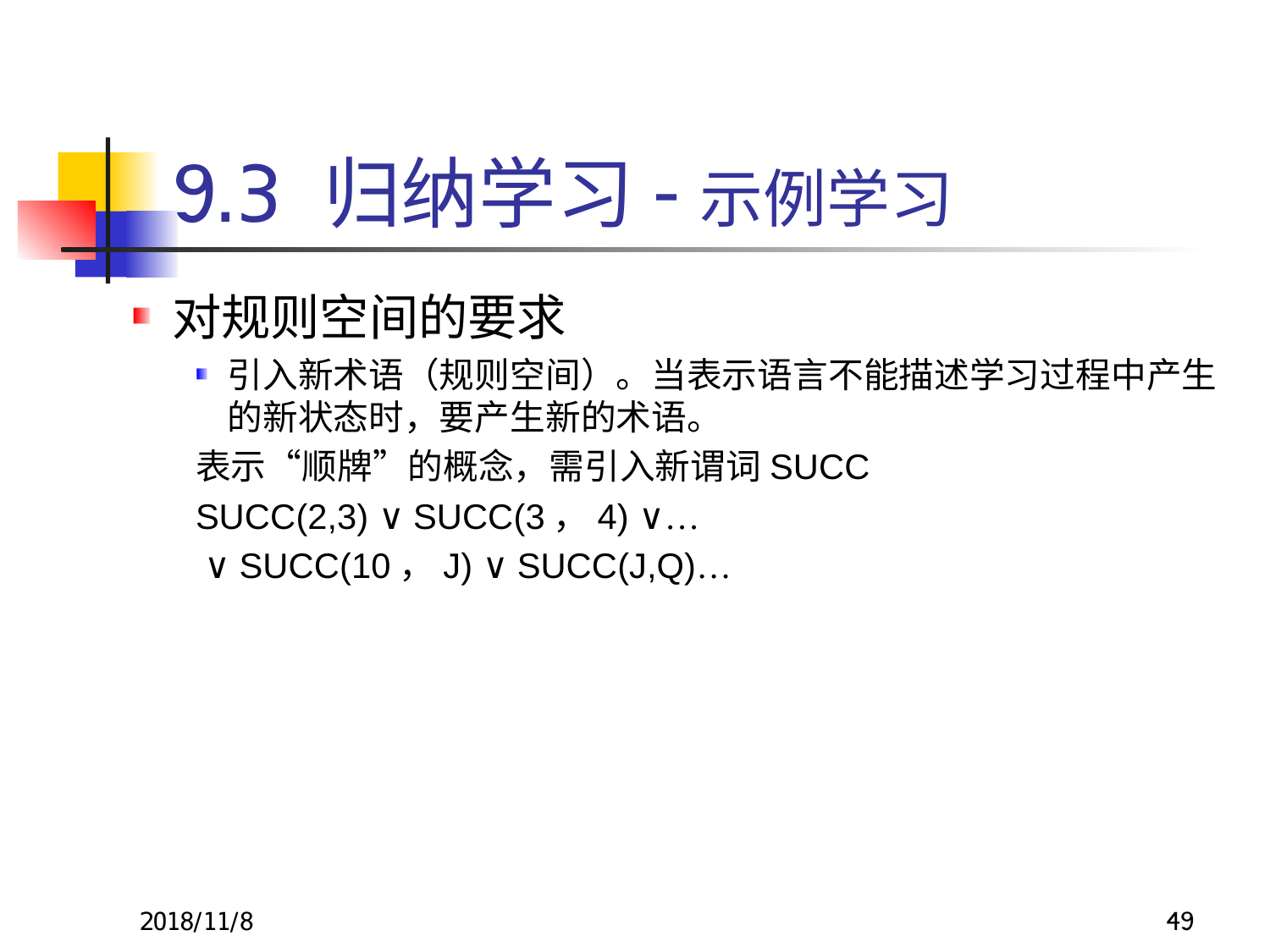

# 9.3 归纳学习-示例学习
对规则空间的要求
引入新术语（规则空间）。当表示语言不能描述学习过程中产生的新状态时，要产生新的术语。
表示“顺牌”的概念，需引入新谓词SUCC
SUCC(2,3) ∨ SUCC(3，4) ∨…
 ∨ SUCC(10，J) ∨ SUCC(J,Q)…

2018/11/8
49